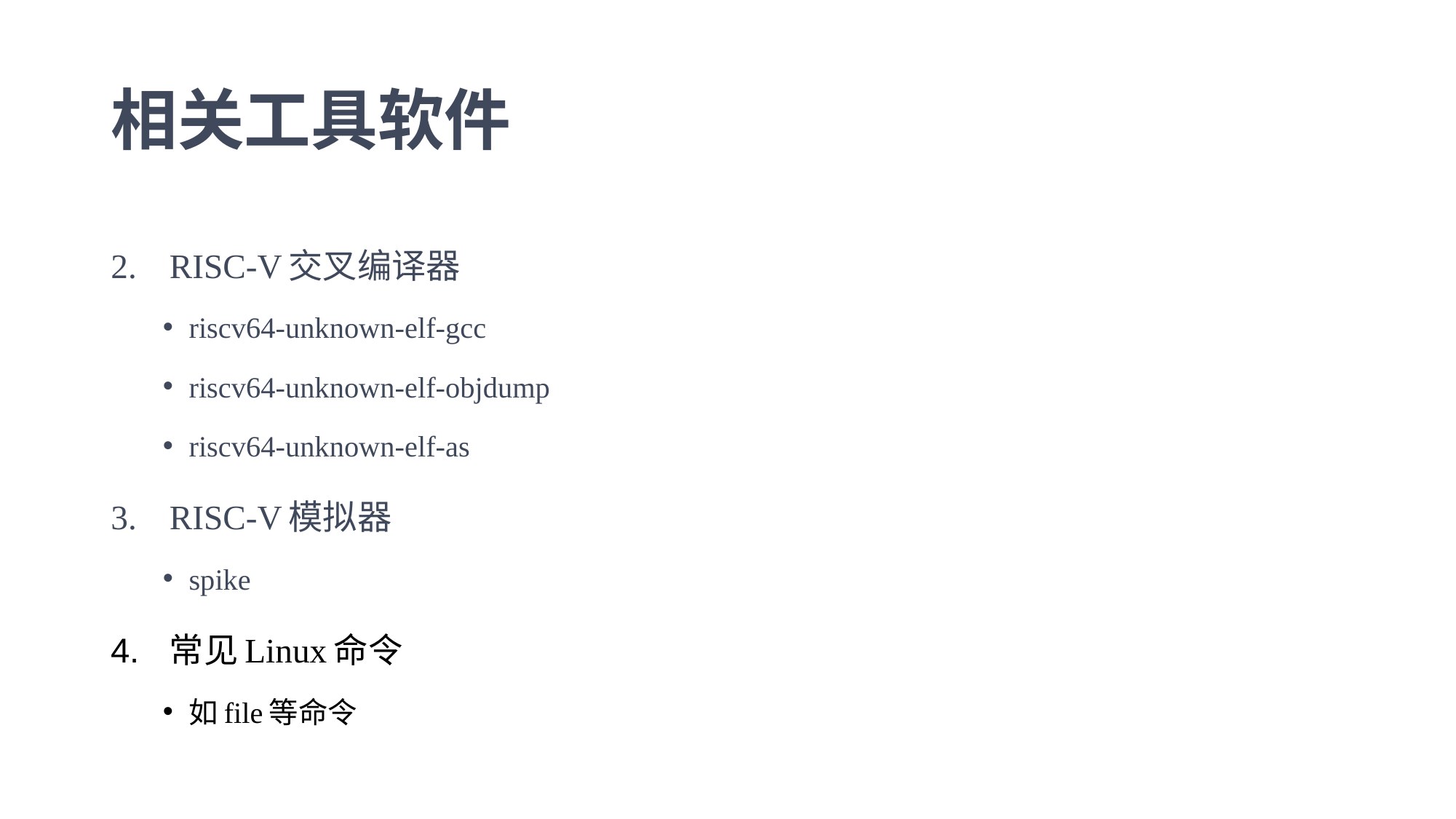

# 相关工具软件
RISC-V交叉编译器
riscv64-unknown-elf-gcc
riscv64-unknown-elf-objdump
riscv64-unknown-elf-as
RISC-V模拟器
spike
常见Linux命令
如file等命令